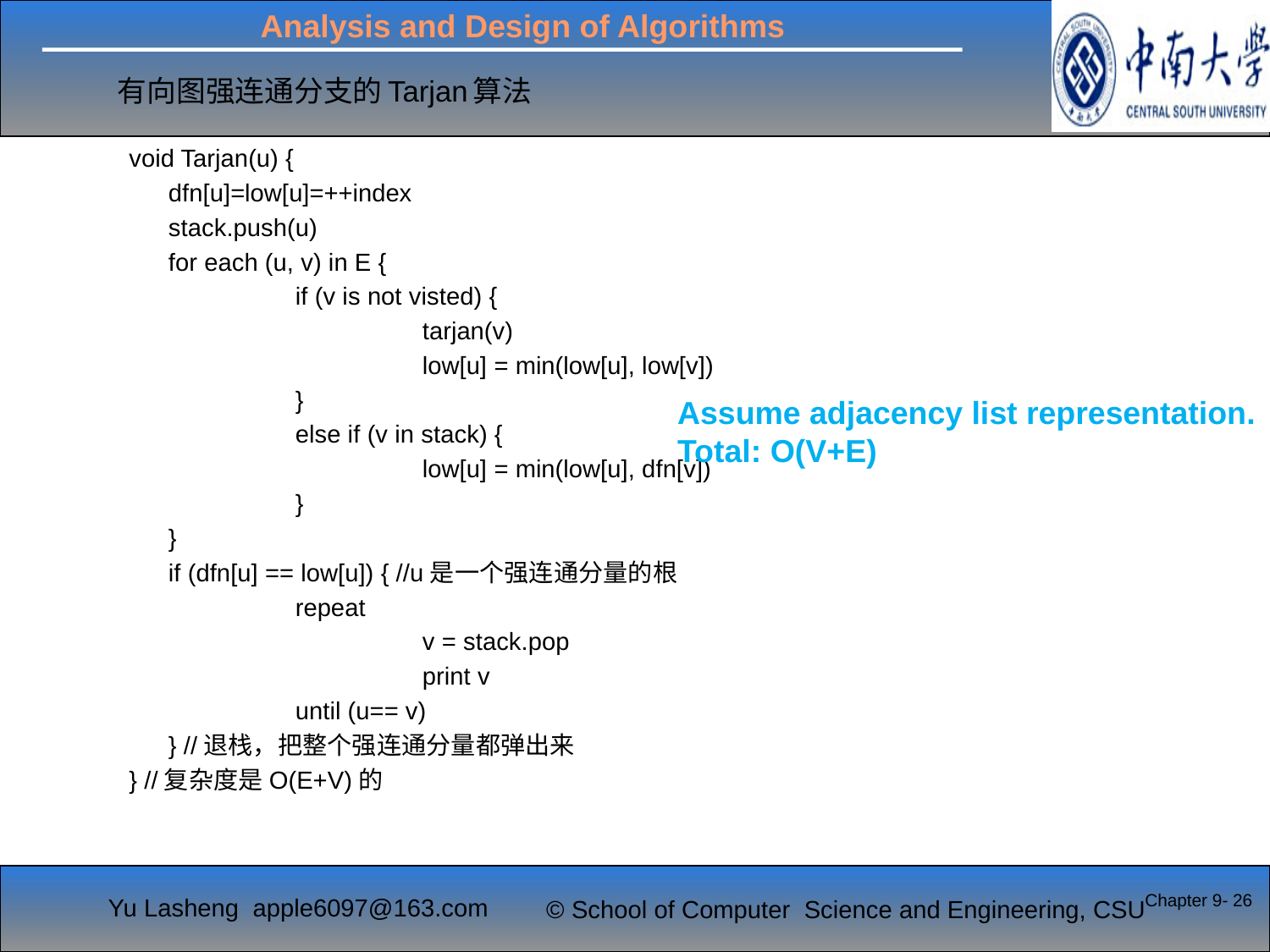

# 有向图强连通分支的Tarjan算法
void Tarjan(u) {
	dfn[u]=low[u]=++index
	stack.push(u)
	for each (u, v) in E {
		if (v is not visted) {
			tarjan(v)
			low[u] = min(low[u], low[v])
		}
		else if (v in stack) {
			low[u] = min(low[u], dfn[v])
		}
	}
	if (dfn[u] == low[u]) { //u是一个强连通分量的根
		repeat
			v = stack.pop
			print v
		until (u== v)
	} //退栈，把整个强连通分量都弹出来
} //复杂度是O(E+V)的
Assume adjacency list representation.
Total: O(V+E)
Chapter 9- 26